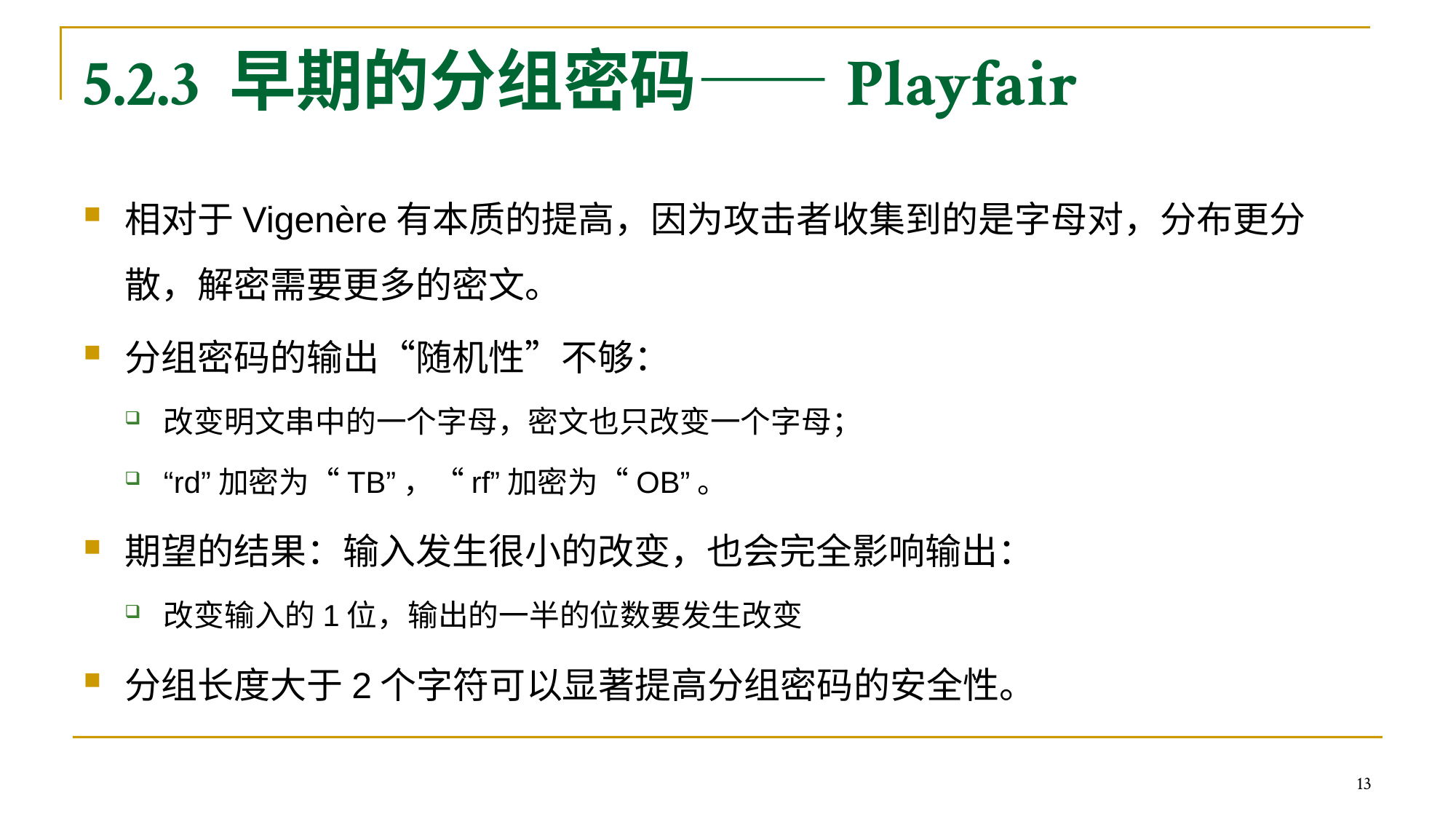

# 5.2.3 早期的分组密码——Playfair
相对于Vigenère有本质的提高，因为攻击者收集到的是字母对，分布更分散，解密需要更多的密文。
分组密码的输出“随机性”不够：
改变明文串中的一个字母，密文也只改变一个字母；
“rd”加密为“TB”，“rf”加密为“OB”。
期望的结果：输入发生很小的改变，也会完全影响输出：
改变输入的1位，输出的一半的位数要发生改变
分组长度大于2个字符可以显著提高分组密码的安全性。
13